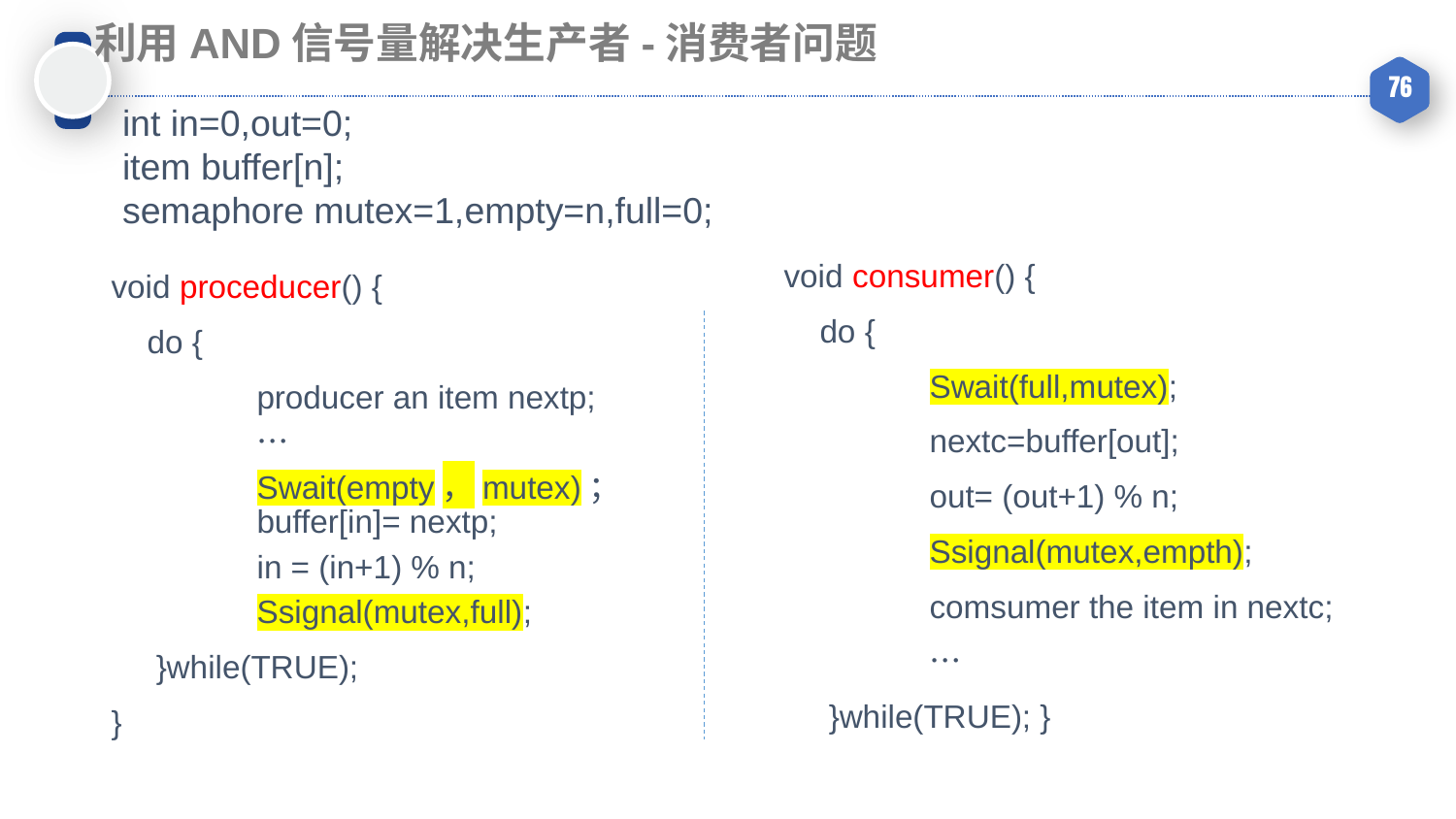

利用AND信号量解决生产者-消费者问题
int in=0,out=0;
item buffer[n];
semaphore mutex=1,empty=n,full=0;
void consumer() {
    do {
	Swait(full,mutex);
	nextc=buffer[out];
	out= (out+1) % n;
	Ssignal(mutex,empth);
	comsumer the item in nextc;
	…
     }while(TRUE); }
void proceducer() {
    do {
	producer an item nextp;
…
Swait(empty，mutex)；buffer[in]= nextp;
in = (in+1) % n;
Ssignal(mutex,full);
     }while(TRUE);
}